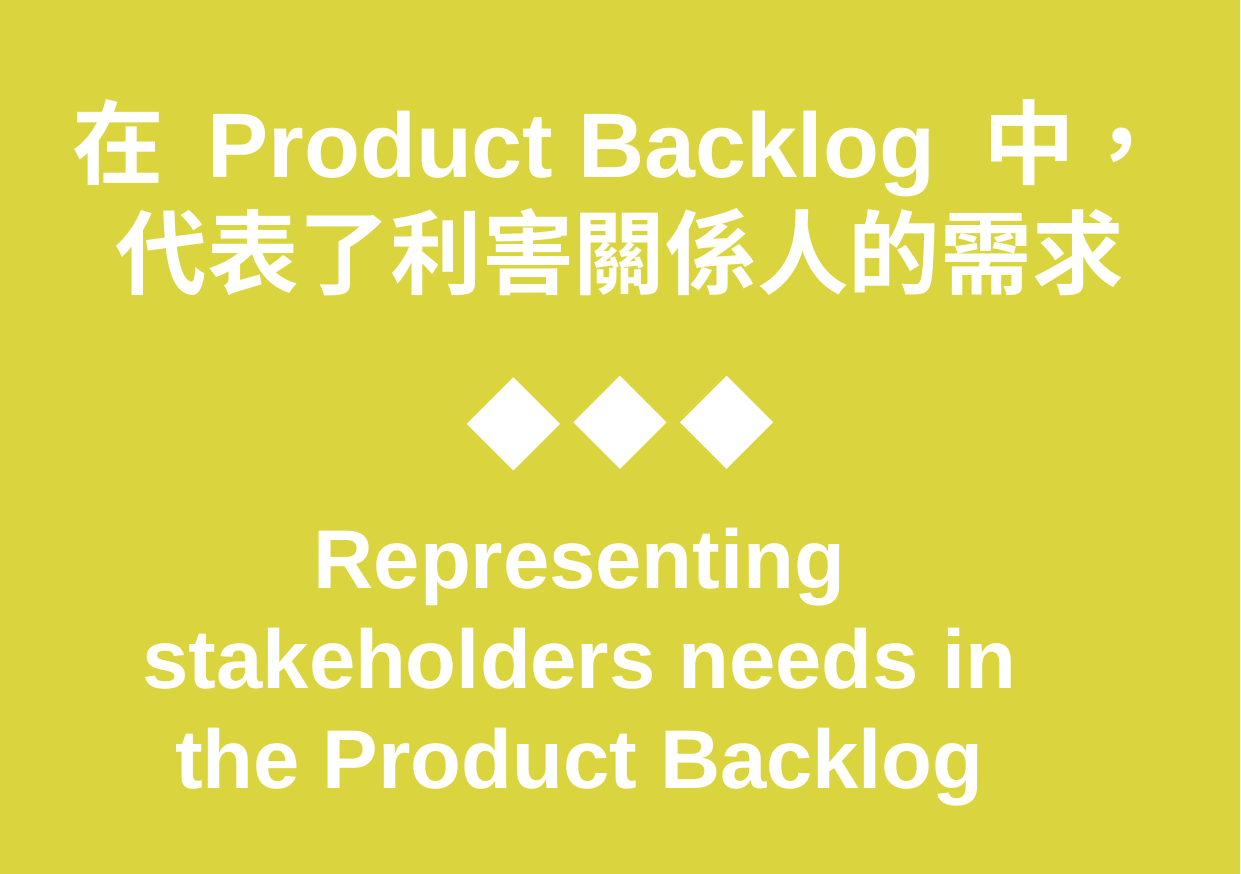

在 Product Backlog 中，代表了利害關係人的需求

Representing stakeholders needs in the Product Backlog